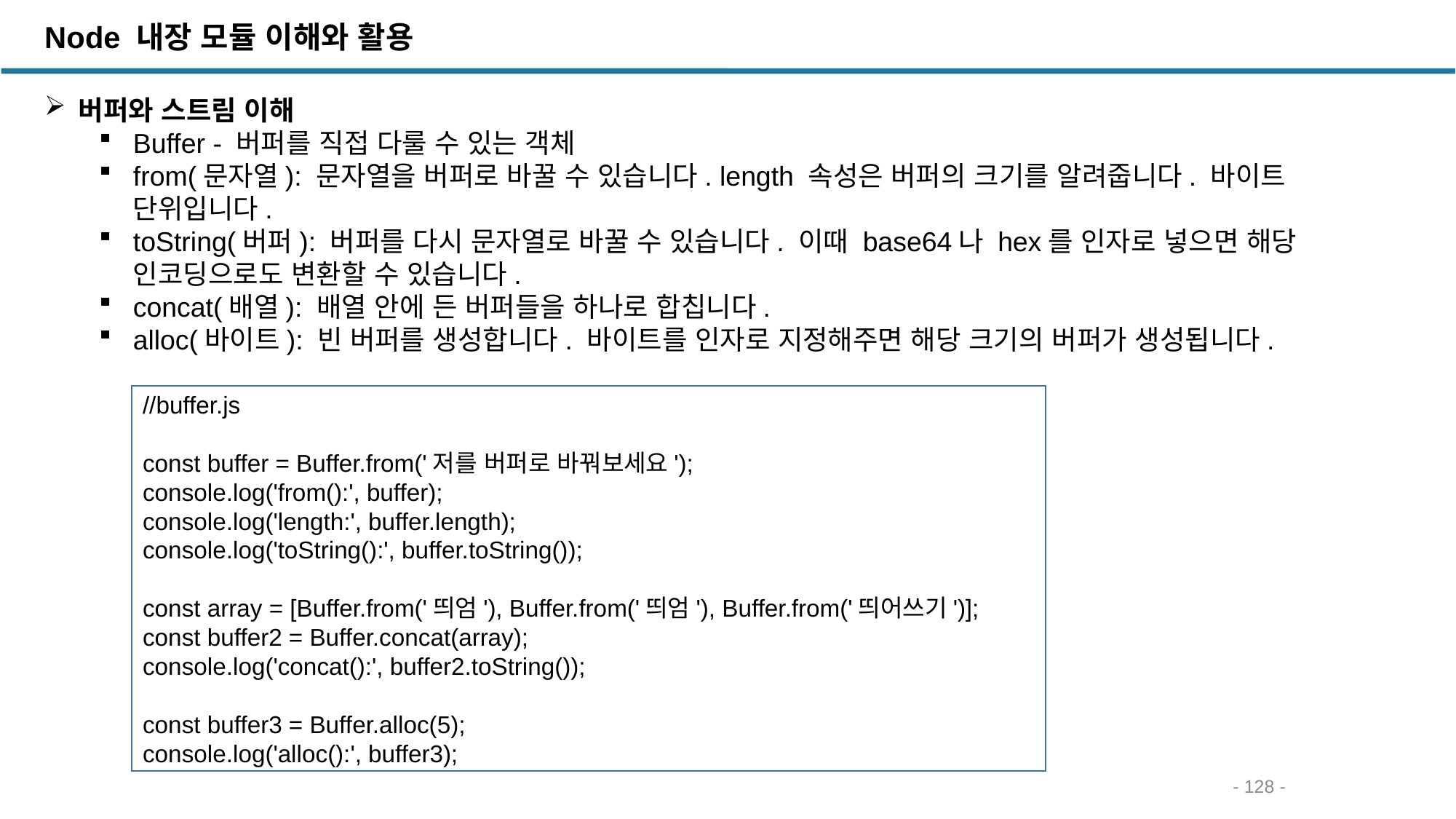

Node 내장 모듈 이해와 활용
버퍼와 스트림 이해
Buffer - 버퍼를 직접 다룰 수 있는 객체
from(문자열): 문자열을 버퍼로 바꿀 수 있습니다. length 속성은 버퍼의 크기를 알려줍니다. 바이트 단위입니다.
toString(버퍼): 버퍼를 다시 문자열로 바꿀 수 있습니다. 이때 base64나 hex를 인자로 넣으면 해당 인코딩으로도 변환할 수 있습니다.
concat(배열): 배열 안에 든 버퍼들을 하나로 합칩니다.
alloc(바이트): 빈 버퍼를 생성합니다. 바이트를 인자로 지정해주면 해당 크기의 버퍼가 생성됩니다.
//buffer.js

const buffer = Buffer.from('저를 버퍼로 바꿔보세요');
console.log('from():', buffer);
console.log('length:', buffer.length);
console.log('toString():', buffer.toString());

const array = [Buffer.from('띄엄'), Buffer.from('띄엄'), Buffer.from('띄어쓰기')];
const buffer2 = Buffer.concat(array);
console.log('concat():', buffer2.toString());

const buffer3 = Buffer.alloc(5);
console.log('alloc():', buffer3);
- 128 -